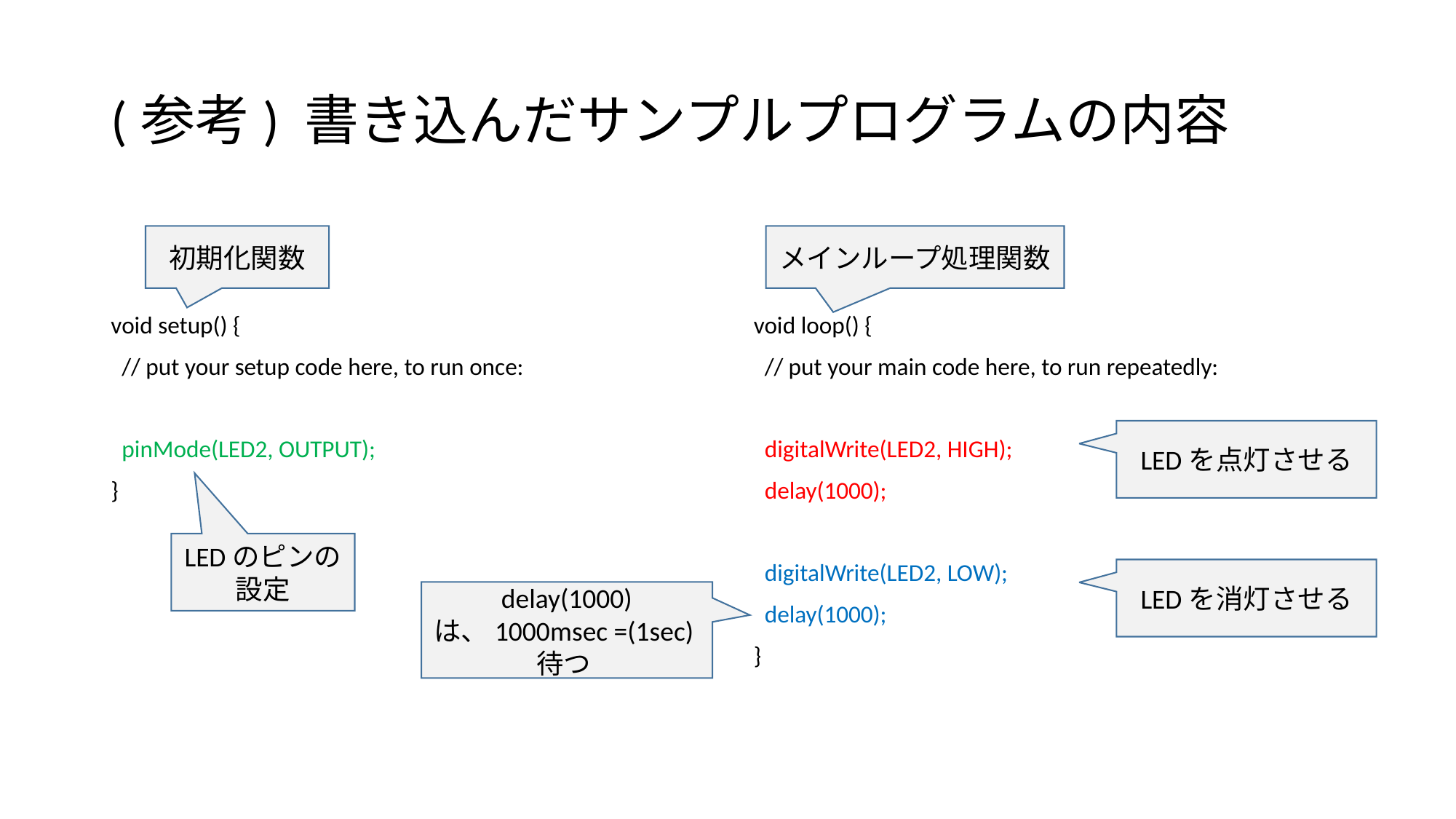

# (参考) 書き込んだサンプルプログラムの内容
初期化関数
メインループ処理関数
void setup() {
  // put your setup code here, to run once:

  pinMode(LED2, OUTPUT);
}

void loop() {
  // put your main code here, to run repeatedly:

  digitalWrite(LED2, HIGH);
  delay(1000);

  digitalWrite(LED2, LOW);
  delay(1000);
}
LEDを点灯させる
LEDのピンの設定
LEDを消灯させる
 delay(1000)は、1000msec =(1sec)待つ